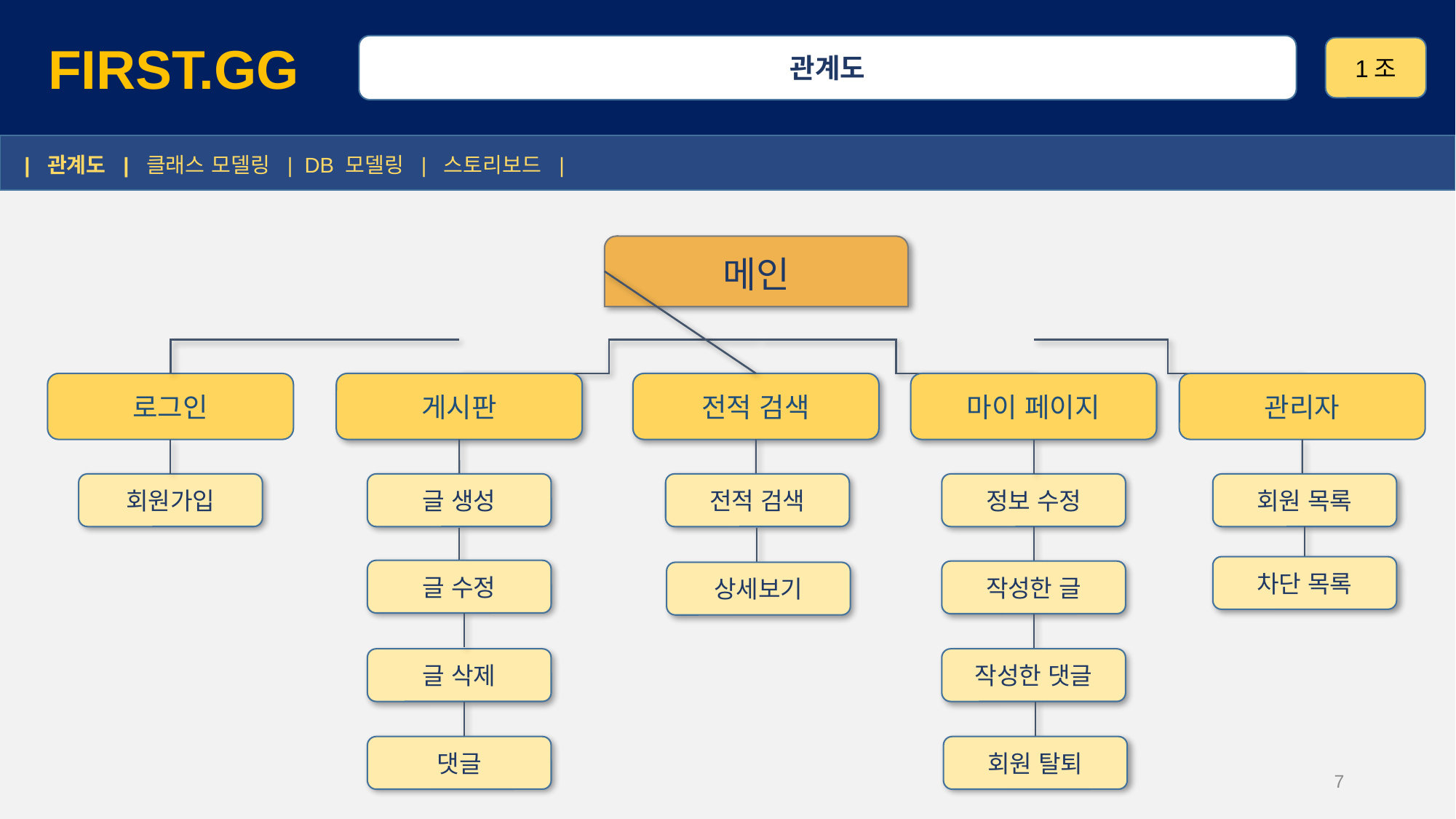

FIRST.GG
관계도
1조
  |  관계도  |  클래스 모델링  |  DB 모델링  |  스토리보드  |
메인
마이 페이지
관리자
게시판
전적 검색
로그인
회원 목록
전적 검색
글 생성
정보 수정
회원가입
차단 목록
글 수정
작성한 글
상세보기
글 삭제
작성한 댓글
댓글
회원 탈퇴
7